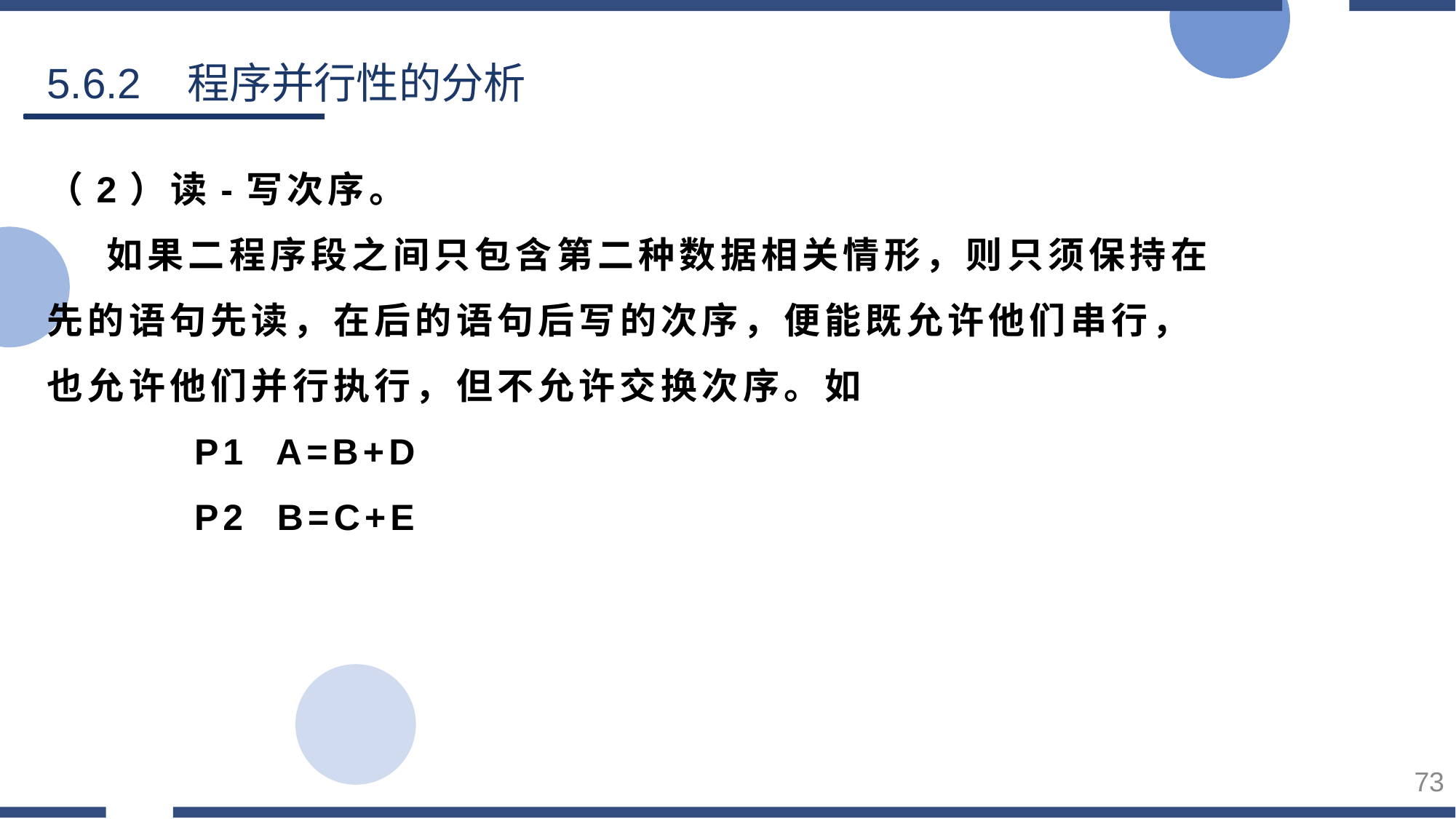

5.6.2   程序并行性的分析
（2）读-写次序。
    如果二程序段之间只包含第二种数据相关情形，则只须保持在先的语句先读，在后的语句后写的次序，便能既允许他们串行，也允许他们并行执行，但不允许交换次序。如
          P1  A=B+D
          P2  B=C+E

73